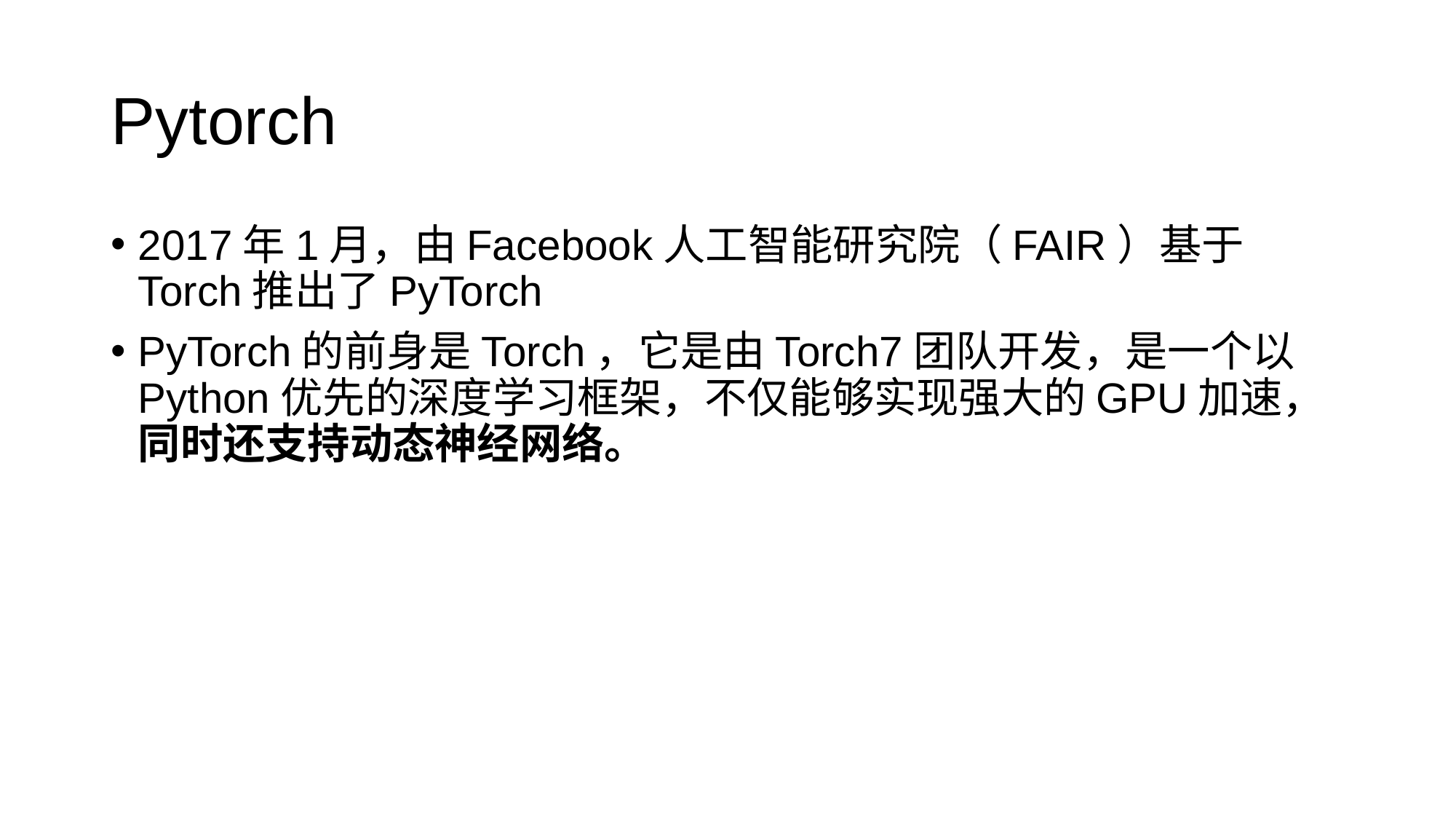

# Pytorch
2017年1月，由Facebook人工智能研究院（FAIR）基于Torch推出了PyTorch
PyTorch的前身是Torch，它是由Torch7团队开发，是一个以Python优先的深度学习框架，不仅能够实现强大的GPU加速，同时还支持动态神经网络。